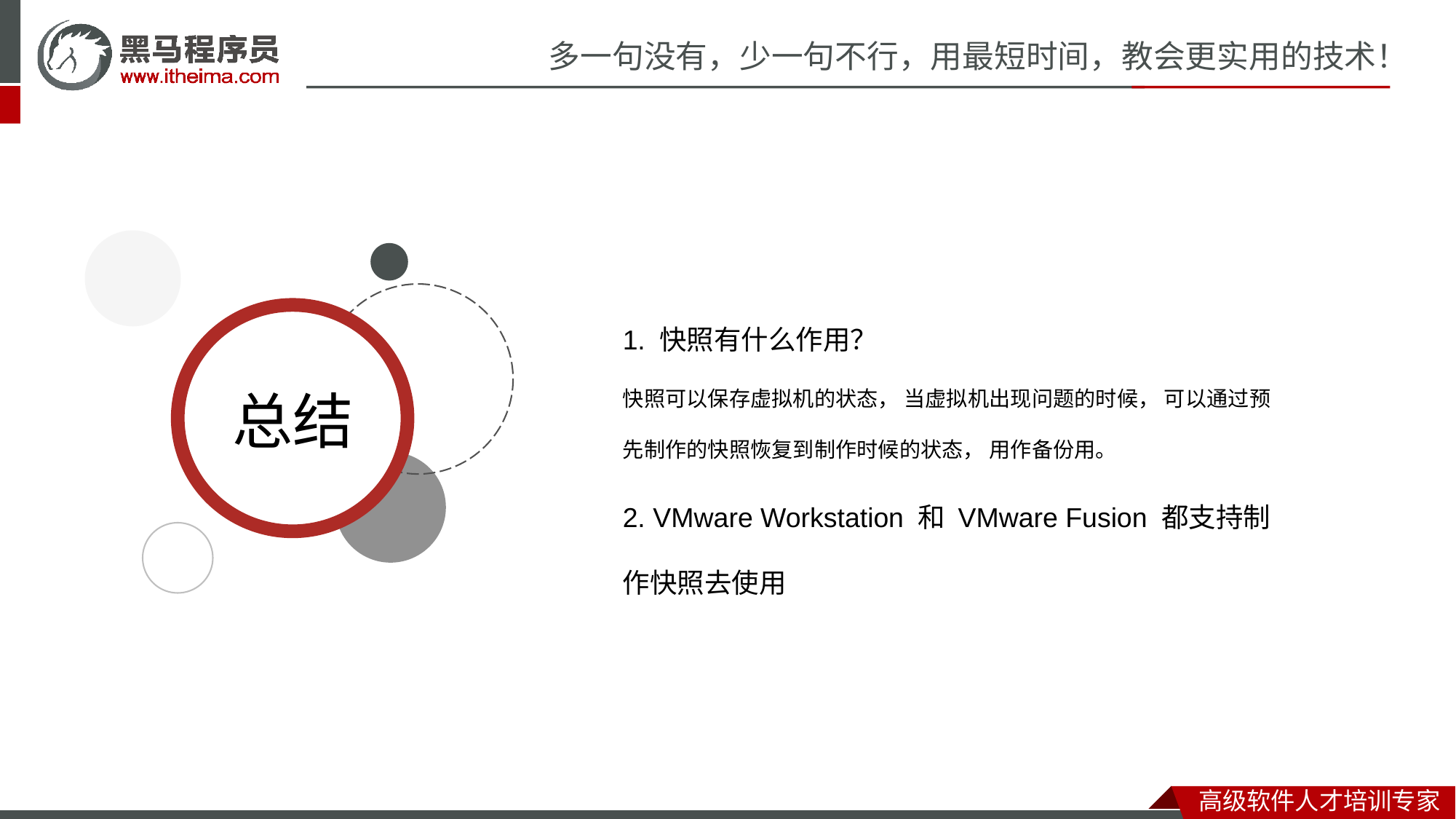

1. 快照有什么作用？
快照可以保存虚拟机的状态， 当虚拟机出现问题的时候， 可以通过预先制作的快照恢复到制作时候的状态， 用作备份用。
2. VMware Workstation 和 VMware Fusion 都支持制作快照去使用